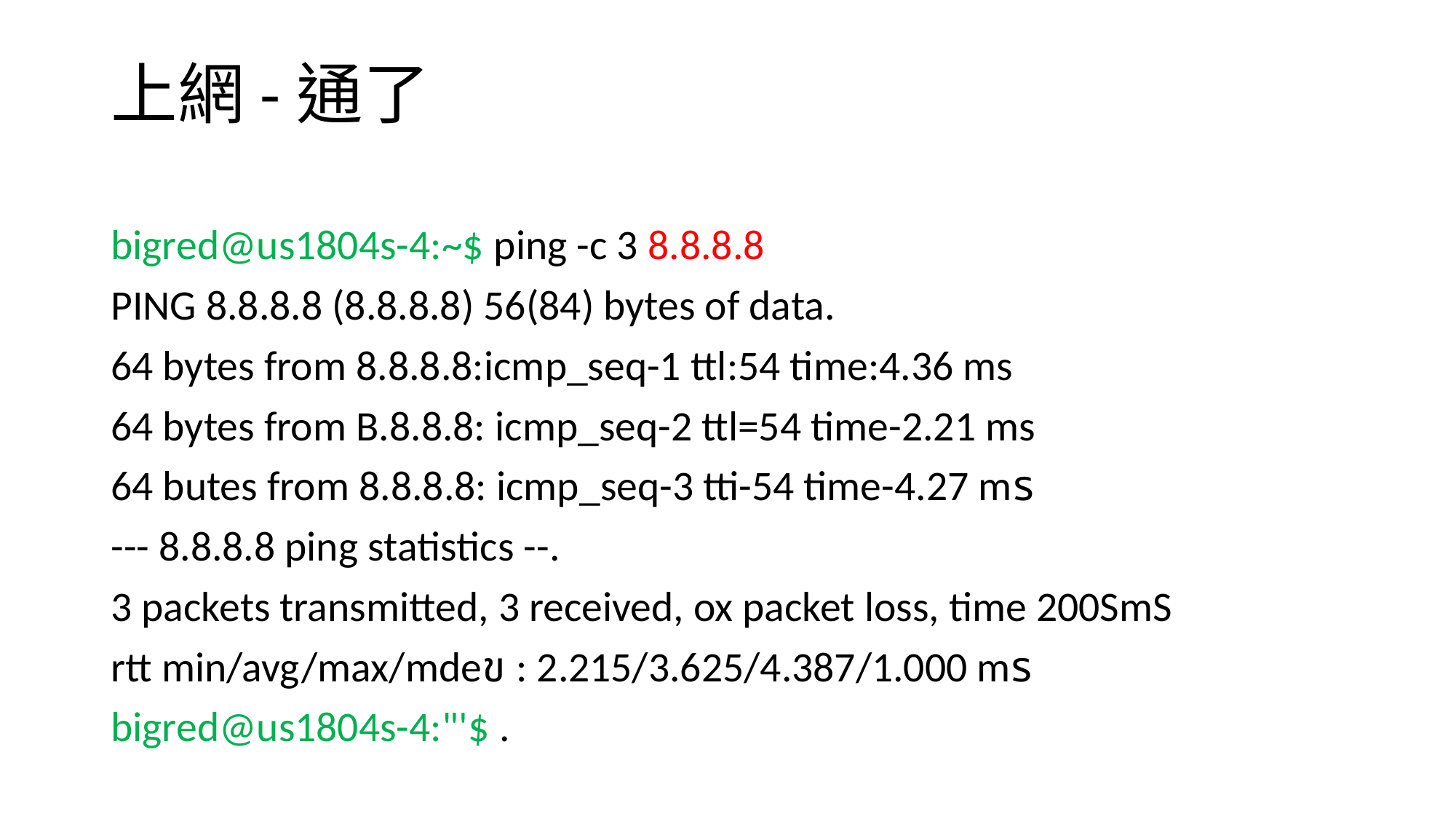

# 上網-通了
bigred@us1804s-4:~$ ping -c 3 8.8.8.8
PING 8.8.8.8 (8.8.8.8) 56(84) bytes of data.
64 bytes from 8.8.8.8:icmp_seq-1 ttl:54 time:4.36 ms
64 bytes from B.8.8.8: icmp_seq-2 ttl=54 time-2.21 ms
64 butes from 8.8.8.8: icmp_seq-3 tti-54 time-4.27 mร
--- 8.8.8.8 ping statistics --.
3 packets transmitted, 3 received, ox packet loss, time 200SmS
rtt min/avg/max/mdeข : 2.215/3.625/4.387/1.000 mร
bigred@us1804s-4:"'$ .